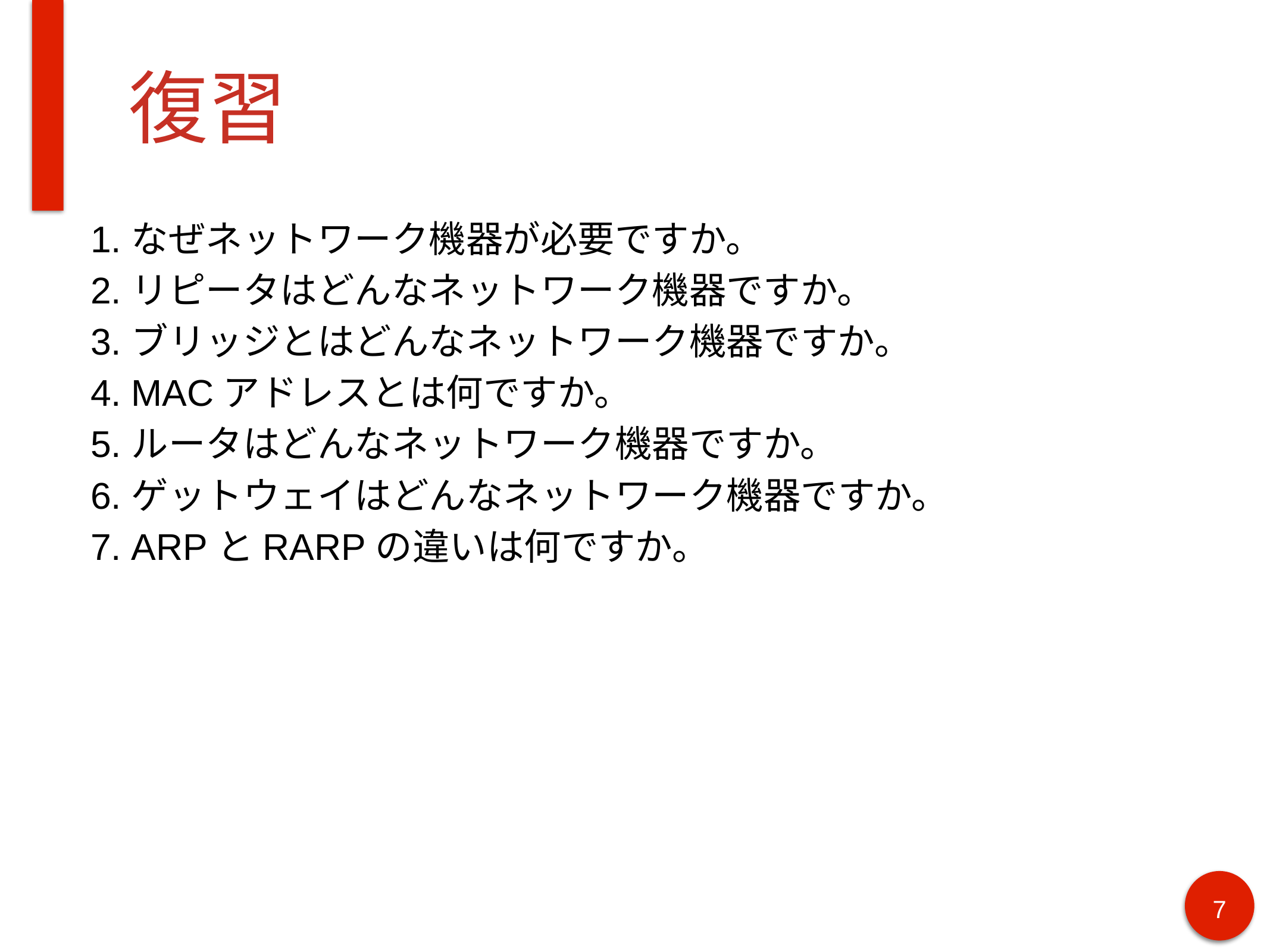

# 復習
なぜネットワーク機器が必要ですか。
リピータはどんなネットワーク機器ですか。
ブリッジとはどんなネットワーク機器ですか。
MACアドレスとは何ですか。
ルータはどんなネットワーク機器ですか。
ゲットウェイはどんなネットワーク機器ですか。
ARPとRARPの違いは何ですか。

7